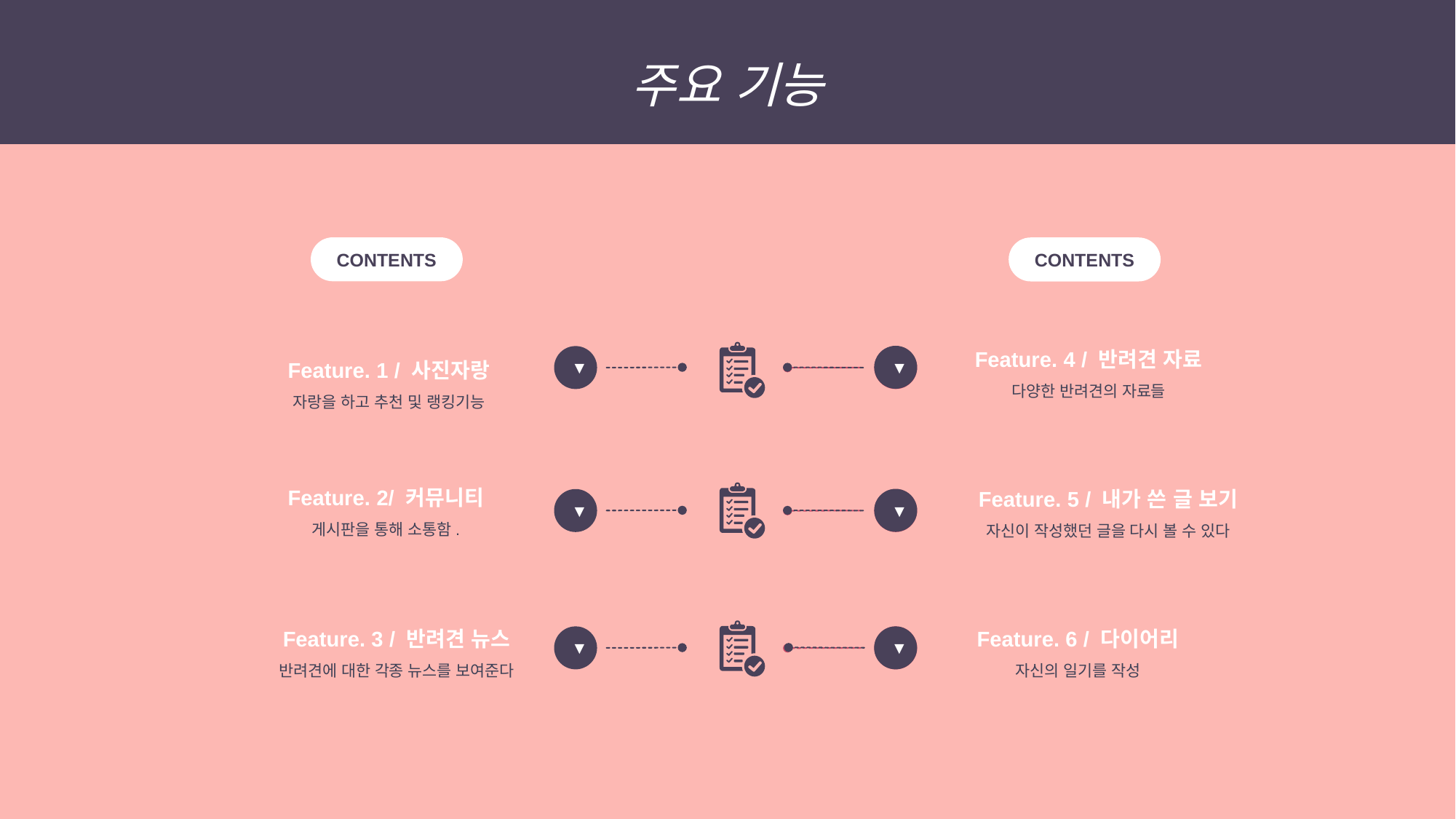

주요 기능
CONTENTS
CONTENTS
Feature. 4 / 반려견 자료
다양한 반려견의 자료들
Feature. 1 / 사진자랑
자랑을 하고 추천 및 랭킹기능

▼
▼
▲
Feature. 2/ 커뮤니티
게시판을 통해 소통함.
Feature. 5 / 내가 쓴 글 보기
자신이 작성했던 글을 다시 볼 수 있다

▼
▼
▲
Feature. 3 / 반려견 뉴스
반려견에 대한 각종 뉴스를 보여준다

Feature. 6 / 다이어리
자신의 일기를 작성

▼
▼
▲